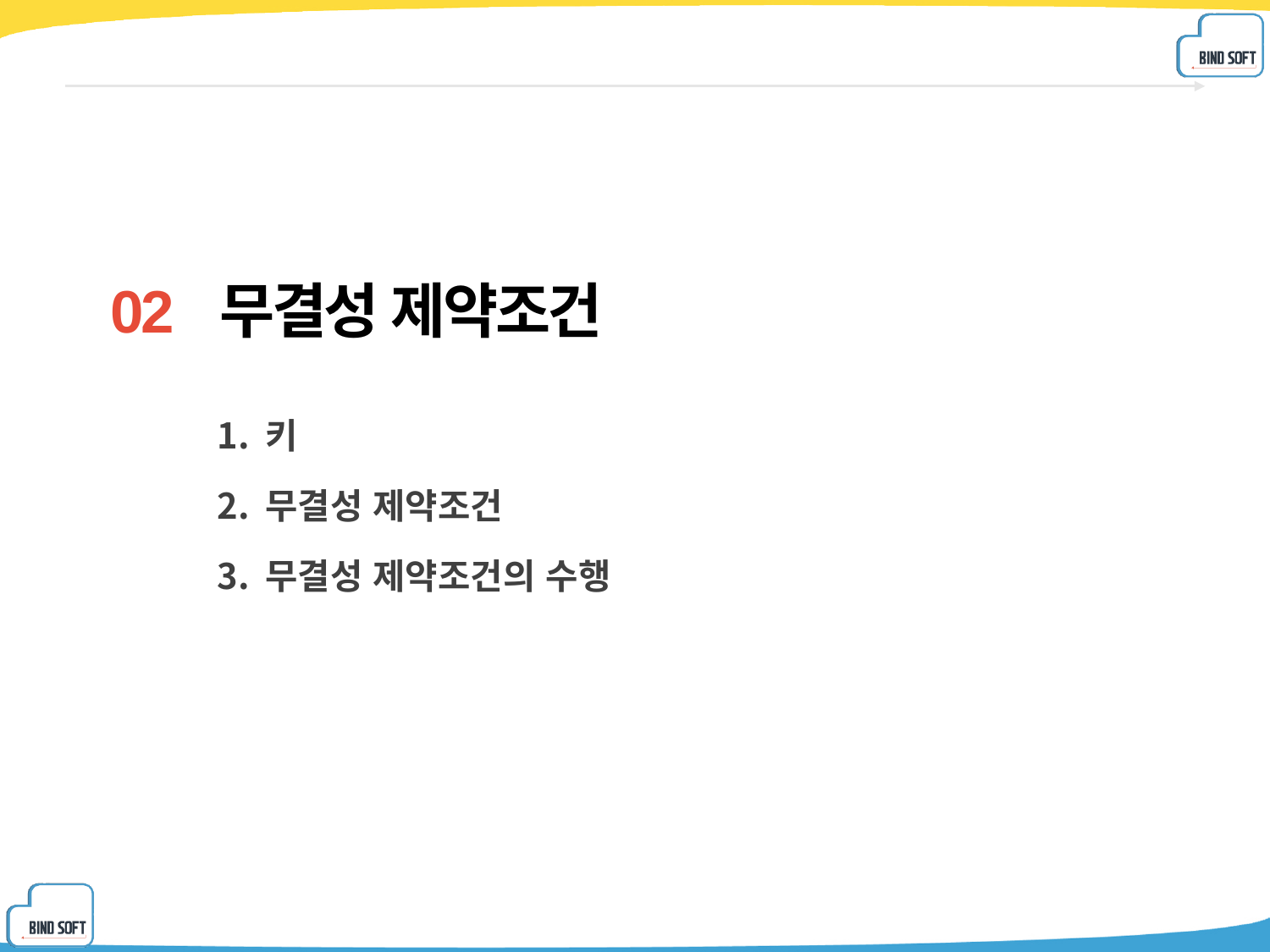

#
02  무결성 제약조건
키
무결성 제약조건
무결성 제약조건의 수행